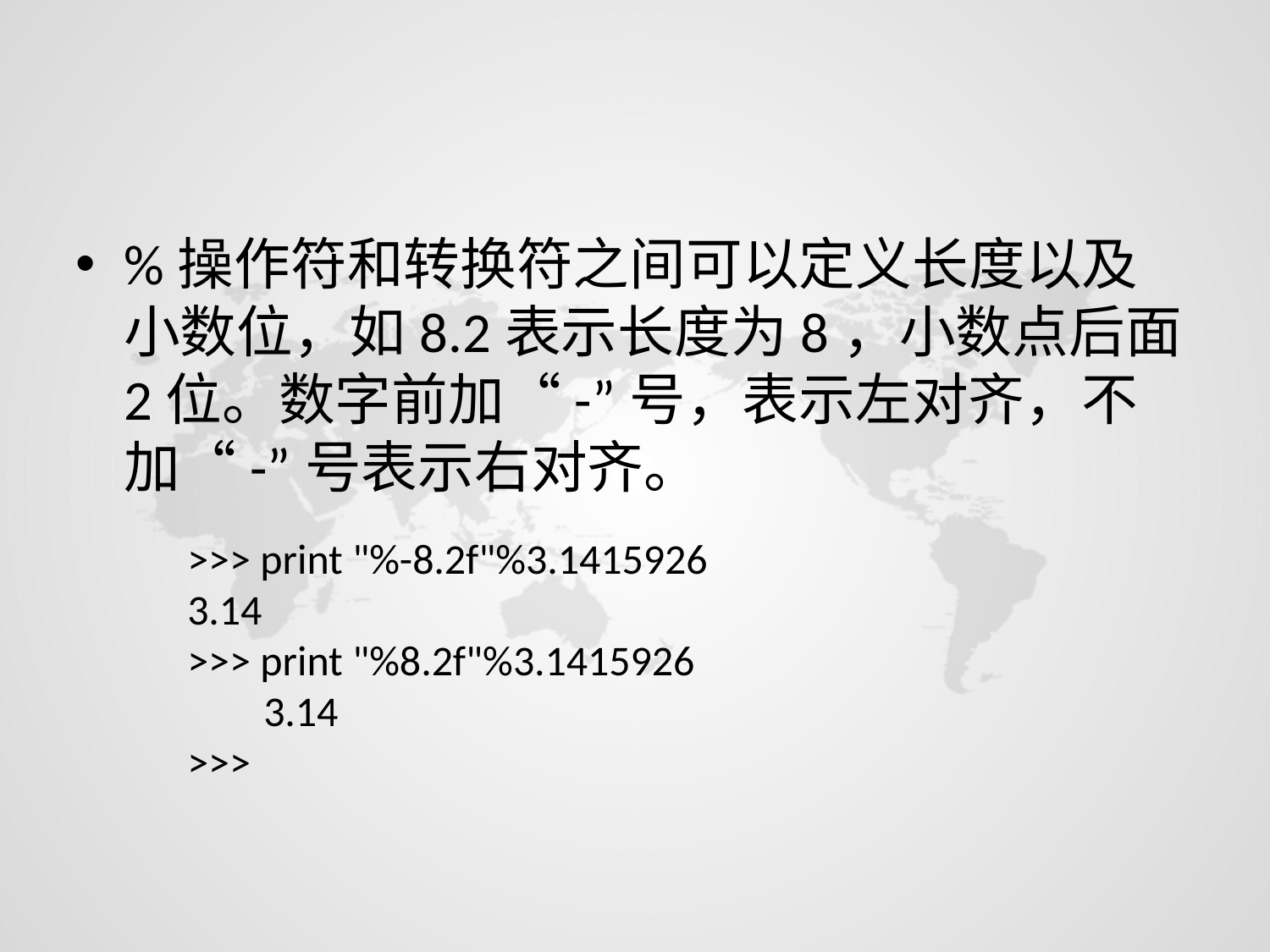

#
%操作符和转换符之间可以定义长度以及小数位，如8.2表示长度为8，小数点后面2位。数字前加“-”号，表示左对齐，不加“-”号表示右对齐。
>>> print "%-8.2f"%3.1415926
3.14
>>> print "%8.2f"%3.1415926
        3.14
>>>